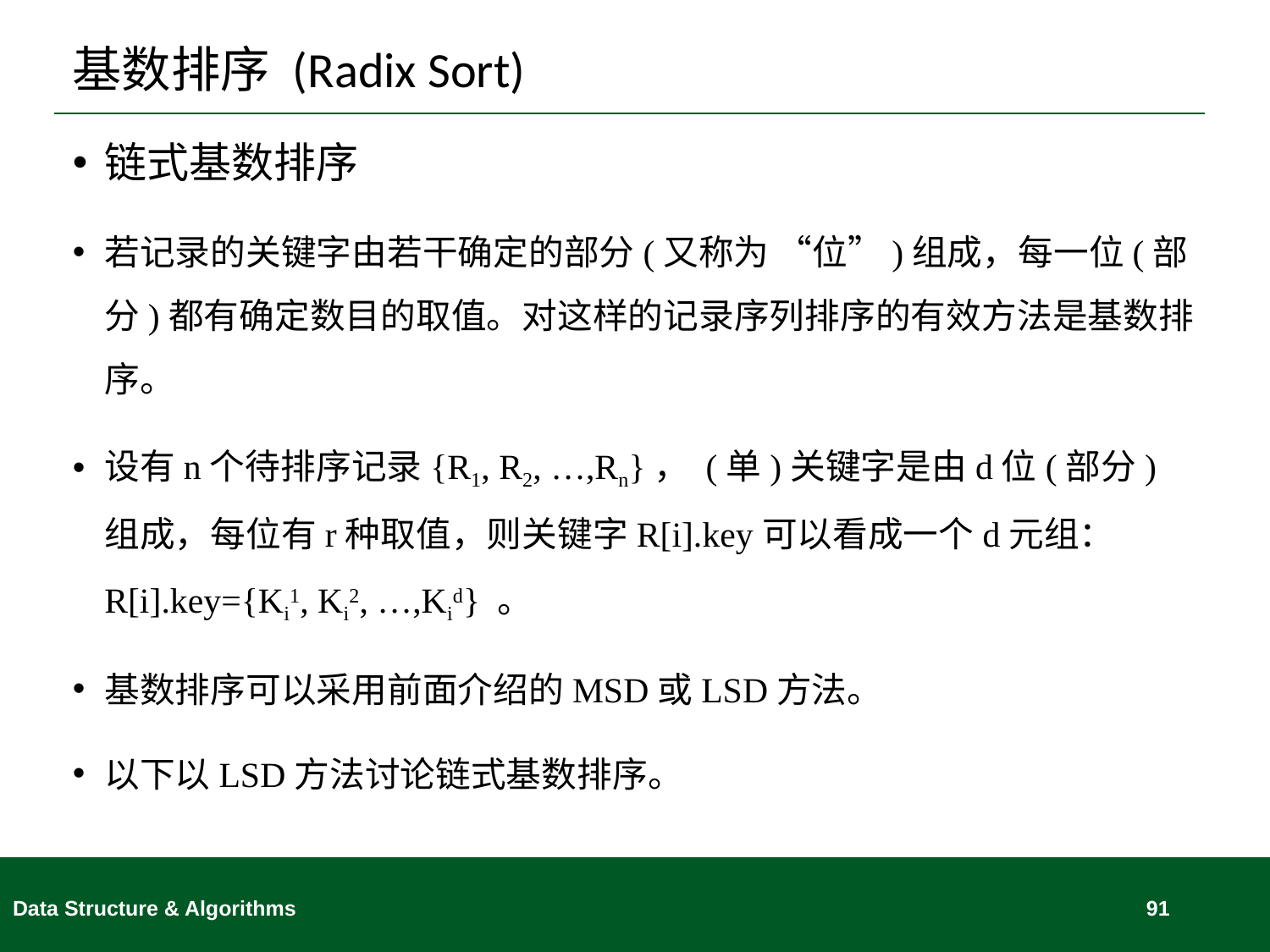

# 基数排序 (Radix Sort)
链式基数排序
若记录的关键字由若干确定的部分(又称为 “位”)组成，每一位(部分)都有确定数目的取值。对这样的记录序列排序的有效方法是基数排序。
设有n个待排序记录{R1, R2, …,Rn}， (单)关键字是由d位(部分)组成，每位有r种取值，则关键字R[i].key可以看成一个d元组： R[i].key={Ki1, Ki2, …,Kid} 。
基数排序可以采用前面介绍的MSD或LSD方法。
以下以LSD方法讨论链式基数排序。

Data Structure & Algorithms
91